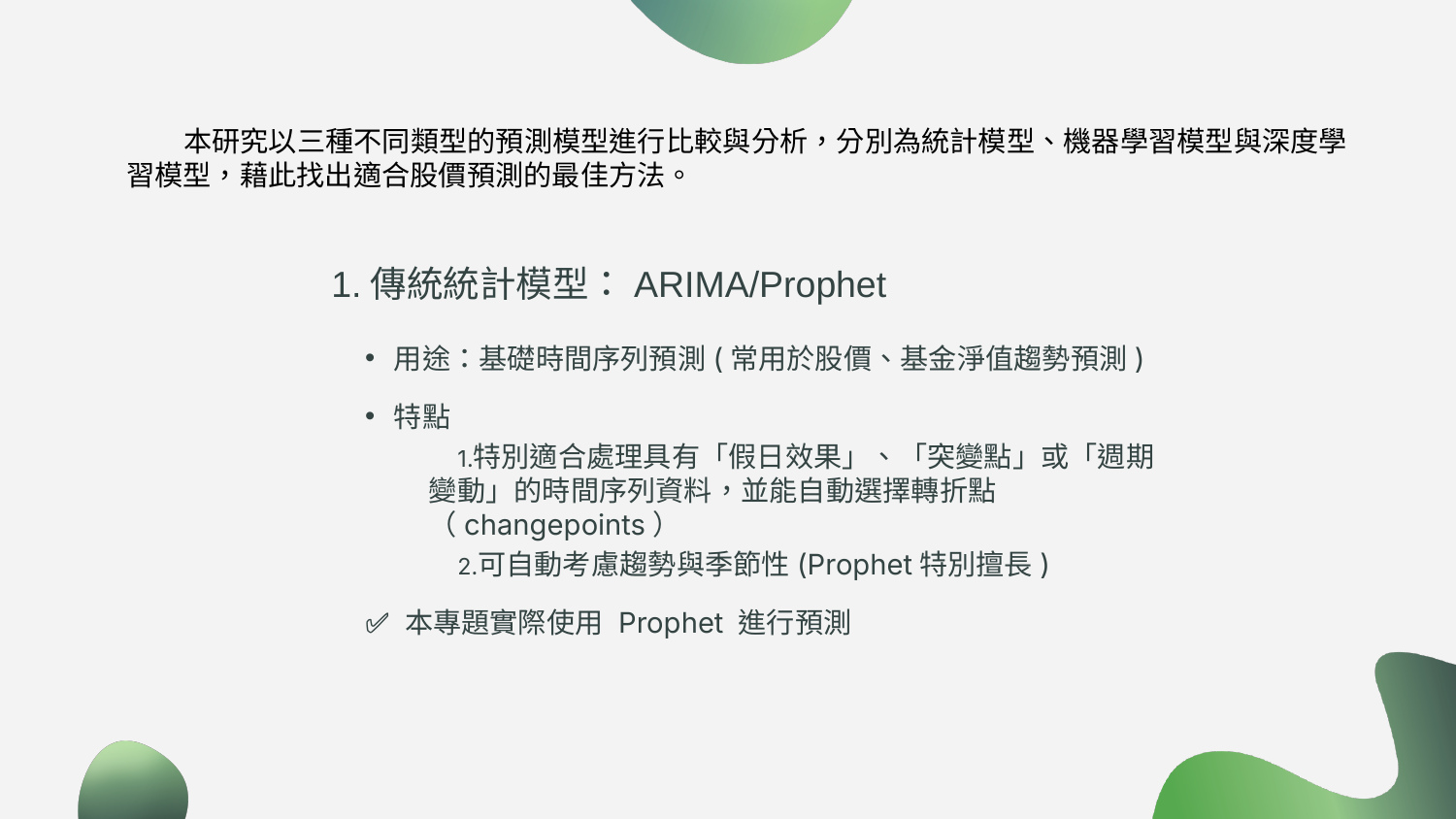

本研究以三種不同類型的預測模型進行比較與分析，分別為統計模型、機器學習模型與深度學習模型，藉此找出適合股價預測的最佳方法。
1.傳統統計模型：ARIMA/Prophet
用途：基礎時間序列預測(常用於股價、基金淨值趨勢預測)
特點
特別適合處理具有「假日效果」、「突變點」或「週期變動」的時間序列資料，並能自動選擇轉折點（changepoints）
可自動考慮趨勢與季節性(Prophet特別擅長)
✅ 本專題實際使用 Prophet 進行預測